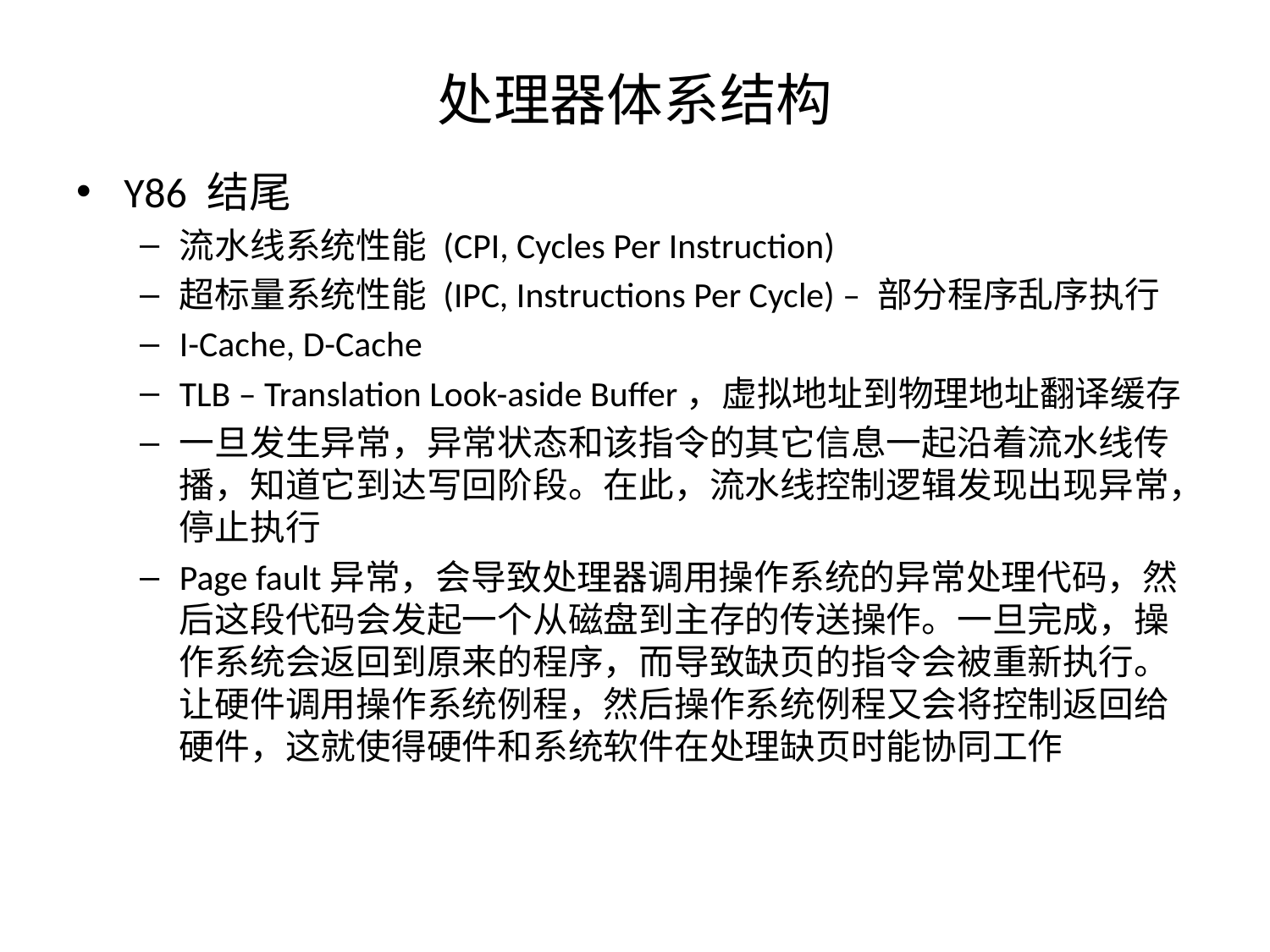

# 处理器体系结构
Y86 结尾
流水线系统性能 (CPI, Cycles Per Instruction)
超标量系统性能 (IPC, Instructions Per Cycle) – 部分程序乱序执行
I-Cache, D-Cache
TLB – Translation Look-aside Buffer，虚拟地址到物理地址翻译缓存
一旦发生异常，异常状态和该指令的其它信息一起沿着流水线传播，知道它到达写回阶段。在此，流水线控制逻辑发现出现异常，停止执行
Page fault异常，会导致处理器调用操作系统的异常处理代码，然后这段代码会发起一个从磁盘到主存的传送操作。一旦完成，操作系统会返回到原来的程序，而导致缺页的指令会被重新执行。让硬件调用操作系统例程，然后操作系统例程又会将控制返回给硬件，这就使得硬件和系统软件在处理缺页时能协同工作